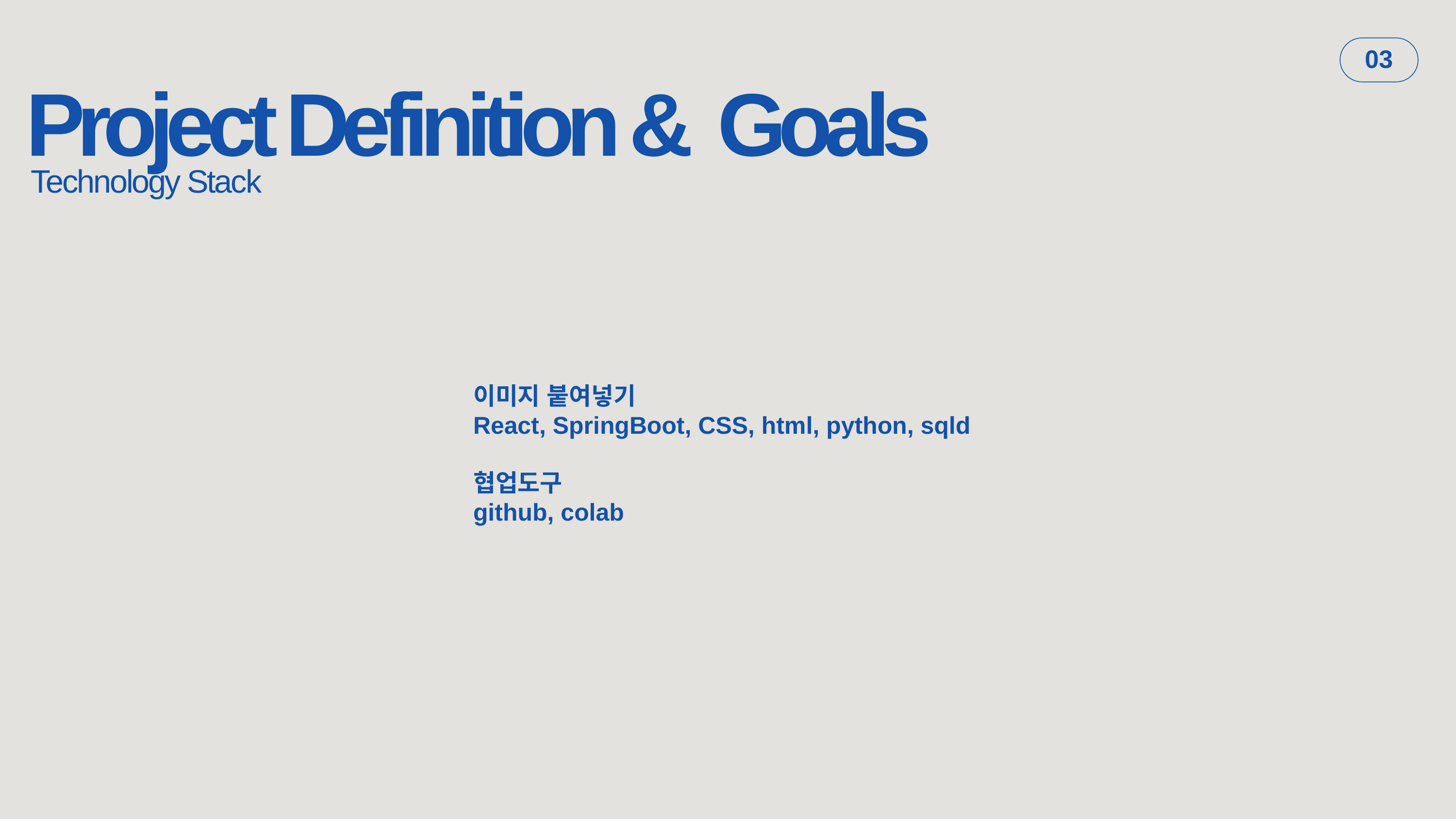

Project Definition &  Goals
03
Technology Stack
이미지 붙여넣기
React, SpringBoot, CSS, html, python, sqld
협업도구
github, colab